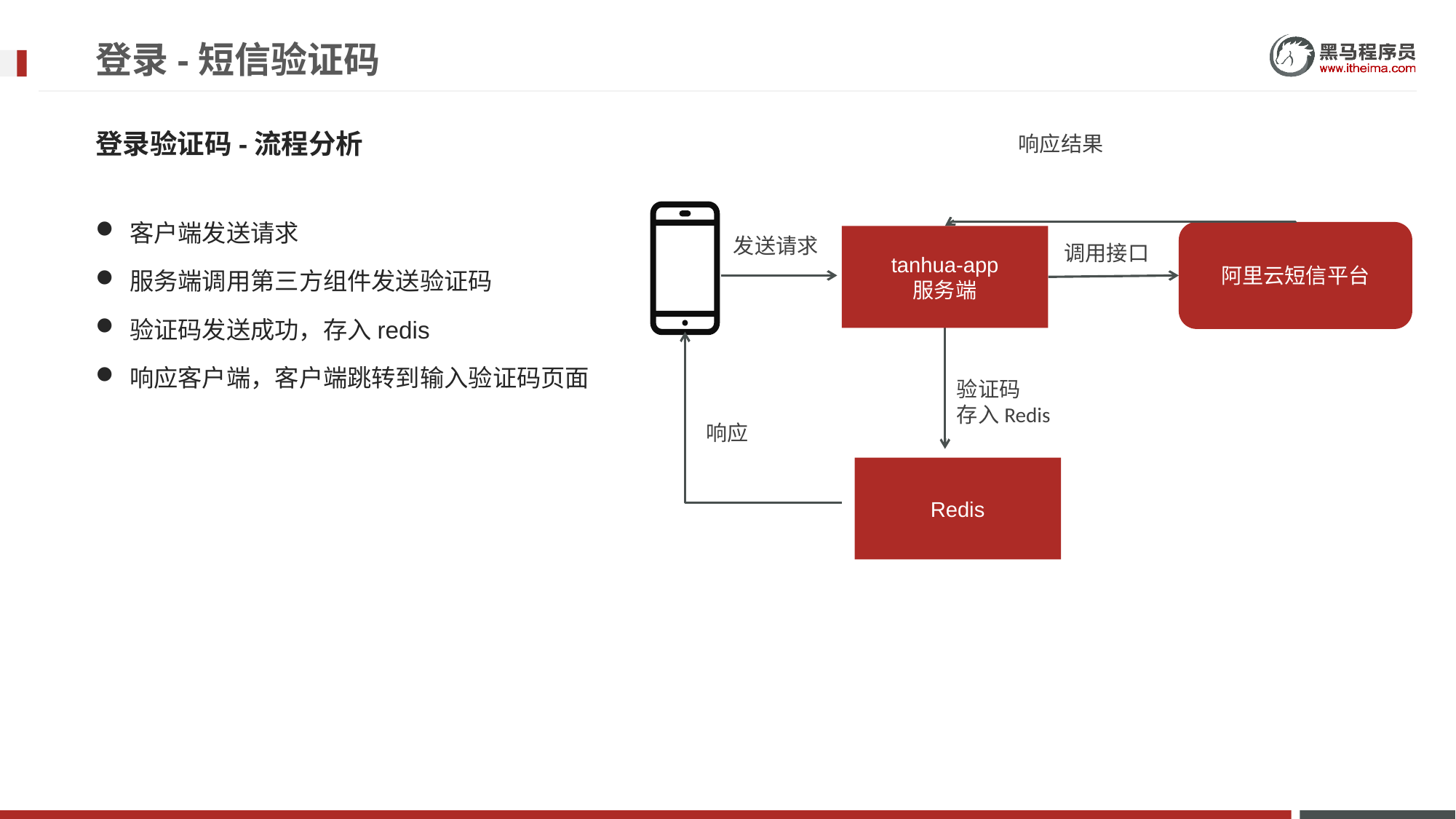

# 登录-短信验证码
登录验证码-流程分析
响应结果
客户端发送请求
服务端调用第三方组件发送验证码
验证码发送成功，存入redis
响应客户端，客户端跳转到输入验证码页面

阿里云短信平台
tanhua-app
服务端
发送请求
调用接口
验证码
存入Redis
响应
Redis